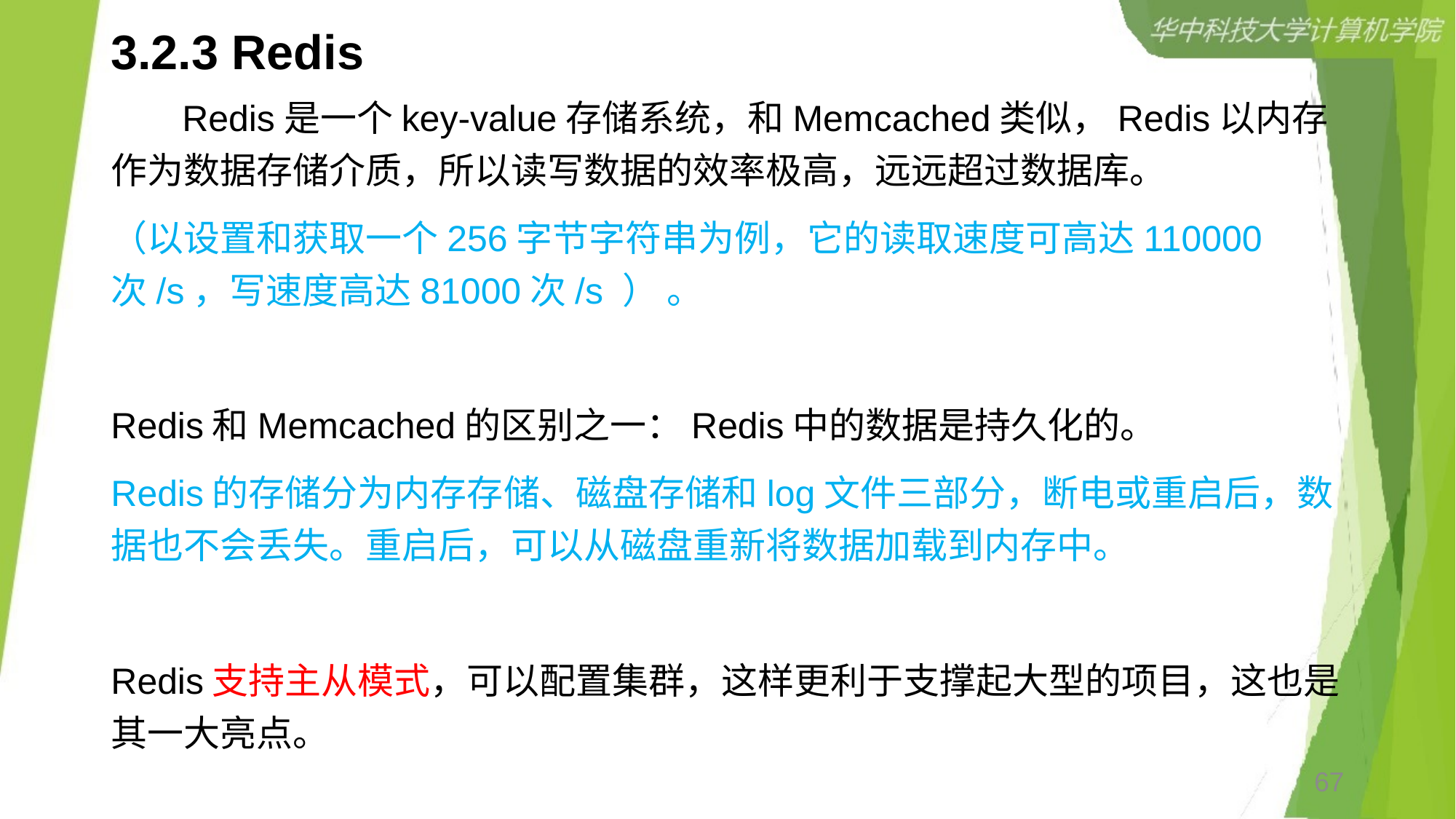

# 3.2.3 Redis
       Redis是一个key-value存储系统，和Memcached类似，Redis以内存作为数据存储介质，所以读写数据的效率极高，远远超过数据库。
（以设置和获取一个256字节字符串为例，它的读取速度可高达110000次/s，写速度高达81000次/s ） 。

Redis和Memcached的区别之一：Redis中的数据是持久化的。
Redis的存储分为内存存储、磁盘存储和log文件三部分，断电或重启后，数据也不会丢失。重启后，可以从磁盘重新将数据加载到内存中。

Redis支持主从模式，可以配置集群，这样更利于支撑起大型的项目，这也是其一大亮点。
67